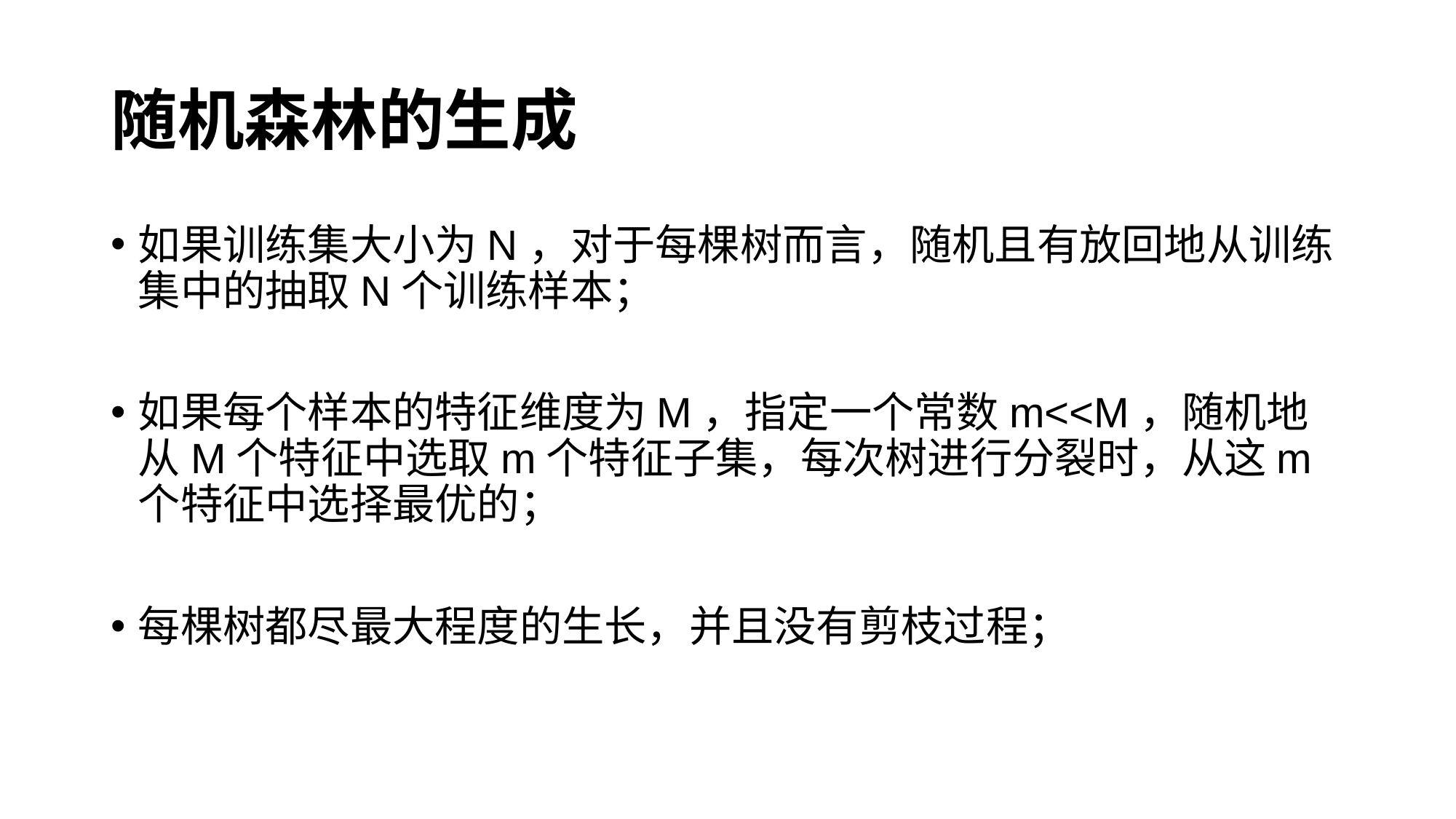

# 随机森林的生成
如果训练集大小为N，对于每棵树而言，随机且有放回地从训练集中的抽取N个训练样本；

如果每个样本的特征维度为M，指定一个常数m<<M，随机地从M个特征中选取m个特征子集，每次树进行分裂时，从这m个特征中选择最优的；

每棵树都尽最大程度的生长，并且没有剪枝过程；